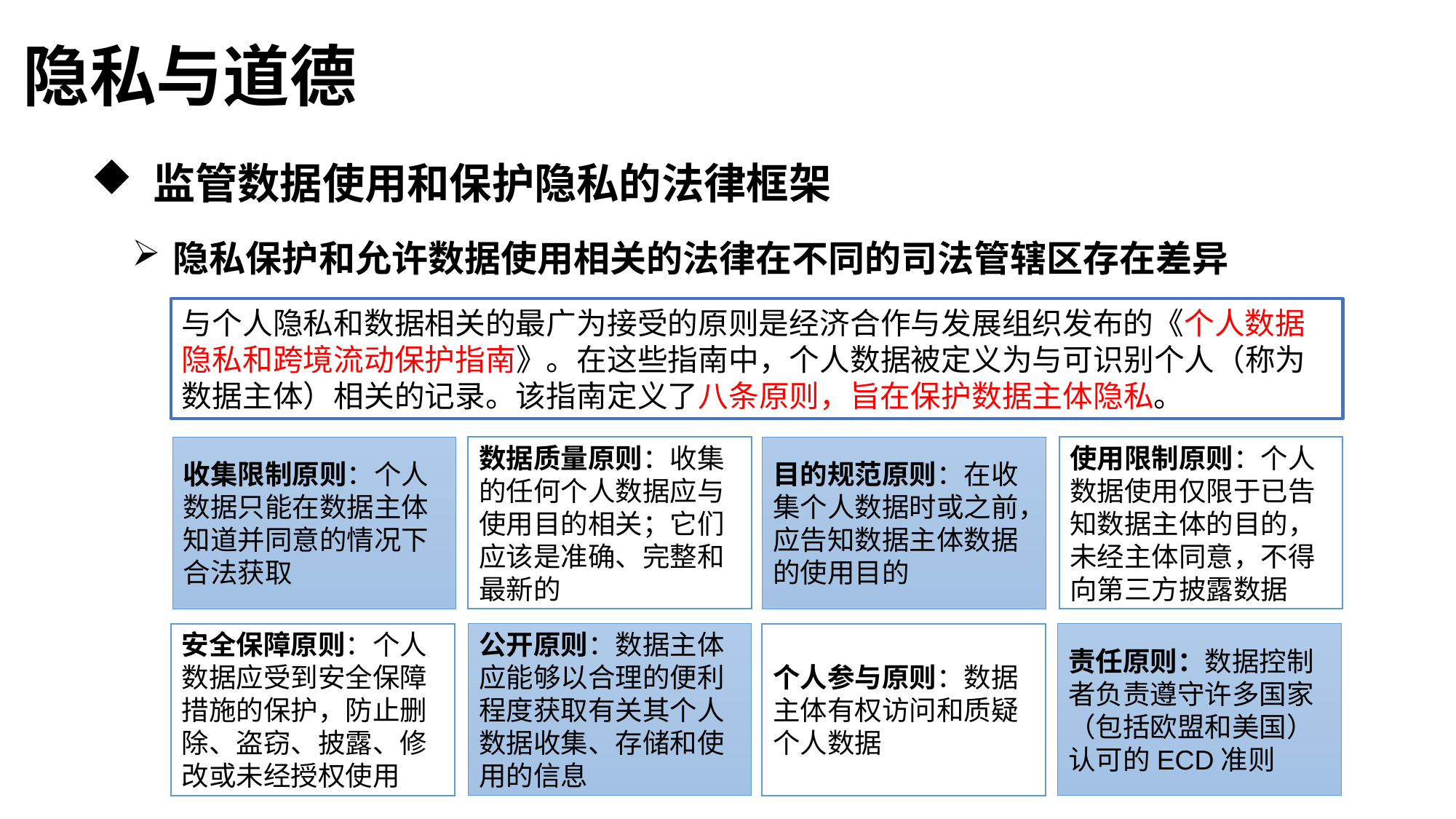

隐私与道德

 监管数据使用和保护隐私的法律框架
隐私保护和允许数据使用相关的法律在不同的司法管辖区存在差异
与个人隐私和数据相关的最广为接受的原则是经济合作与发展组织发布的《个人数据隐私和跨境流动保护指南》。在这些指南中，个人数据被定义为与可识别个人（称为数据主体）相关的记录。该指南定义了八条原则，旨在保护数据主体隐私。
收集限制原则：个人数据只能在数据主体知道并同意的情况下合法获取
数据质量原则：收集的任何个人数据应与使用目的相关；它们应该是准确、完整和最新的
目的规范原则：在收集个人数据时或之前，应告知数据主体数据的使用目的
使用限制原则：个人数据使用仅限于已告知数据主体的目的，未经主体同意，不得向第三方披露数据
安全保障原则：个人数据应受到安全保障措施的保护，防止删除、盗窃、披露、修改或未经授权使用
公开原则：数据主体应能够以合理的便利程度获取有关其个人数据收集、存储和使用的信息
个人参与原则：数据主体有权访问和质疑个人数据
责任原则：数据控制者负责遵守许多国家（包括欧盟和美国）认可的ECD准则